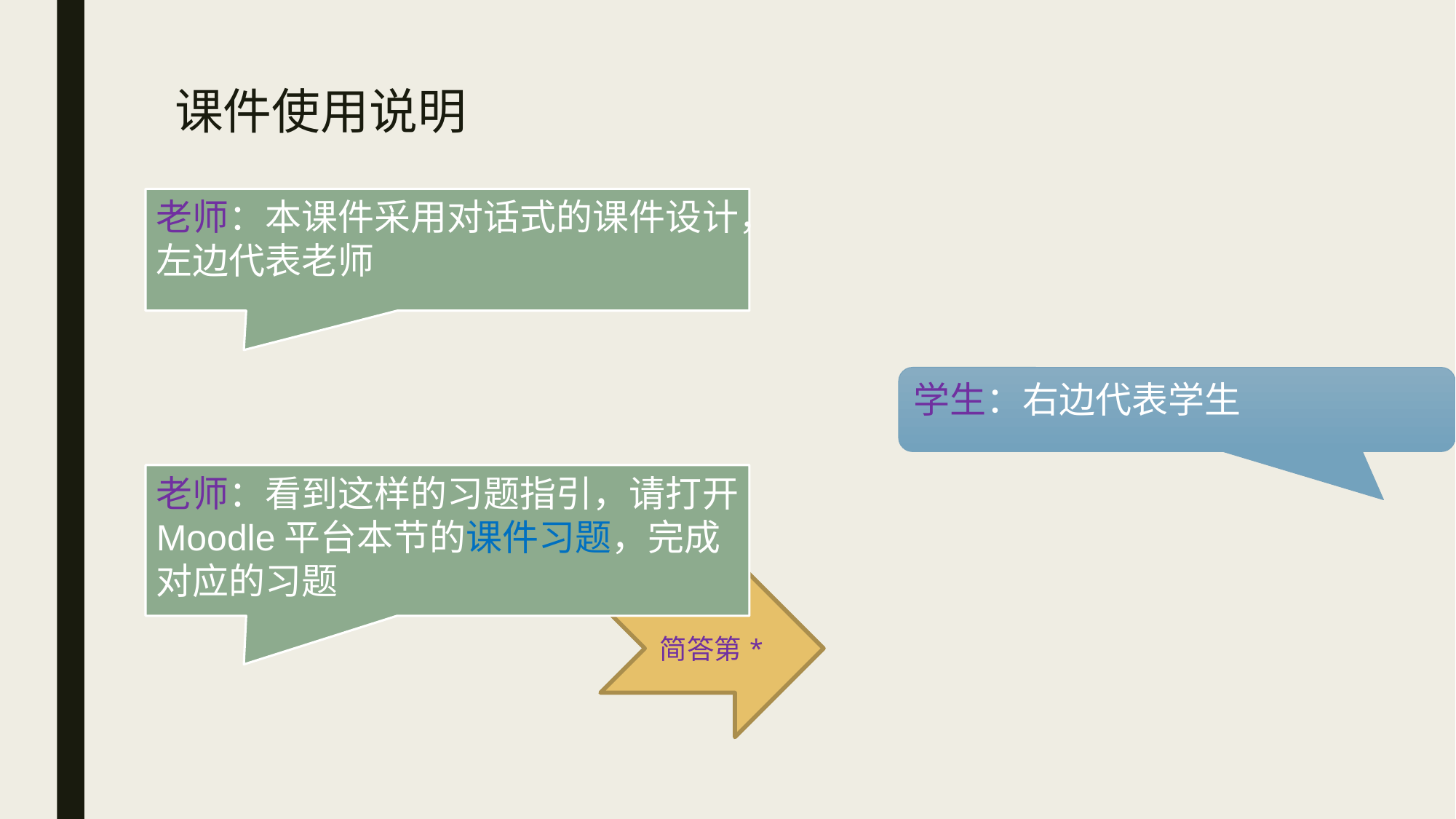

# 课件使用说明
老师：本课件采用对话式的课件设计，左边代表老师
学生：右边代表学生
老师：看到这样的习题指引，请打开Moodle平台本节的课件习题，完成对应的习题
简答第*